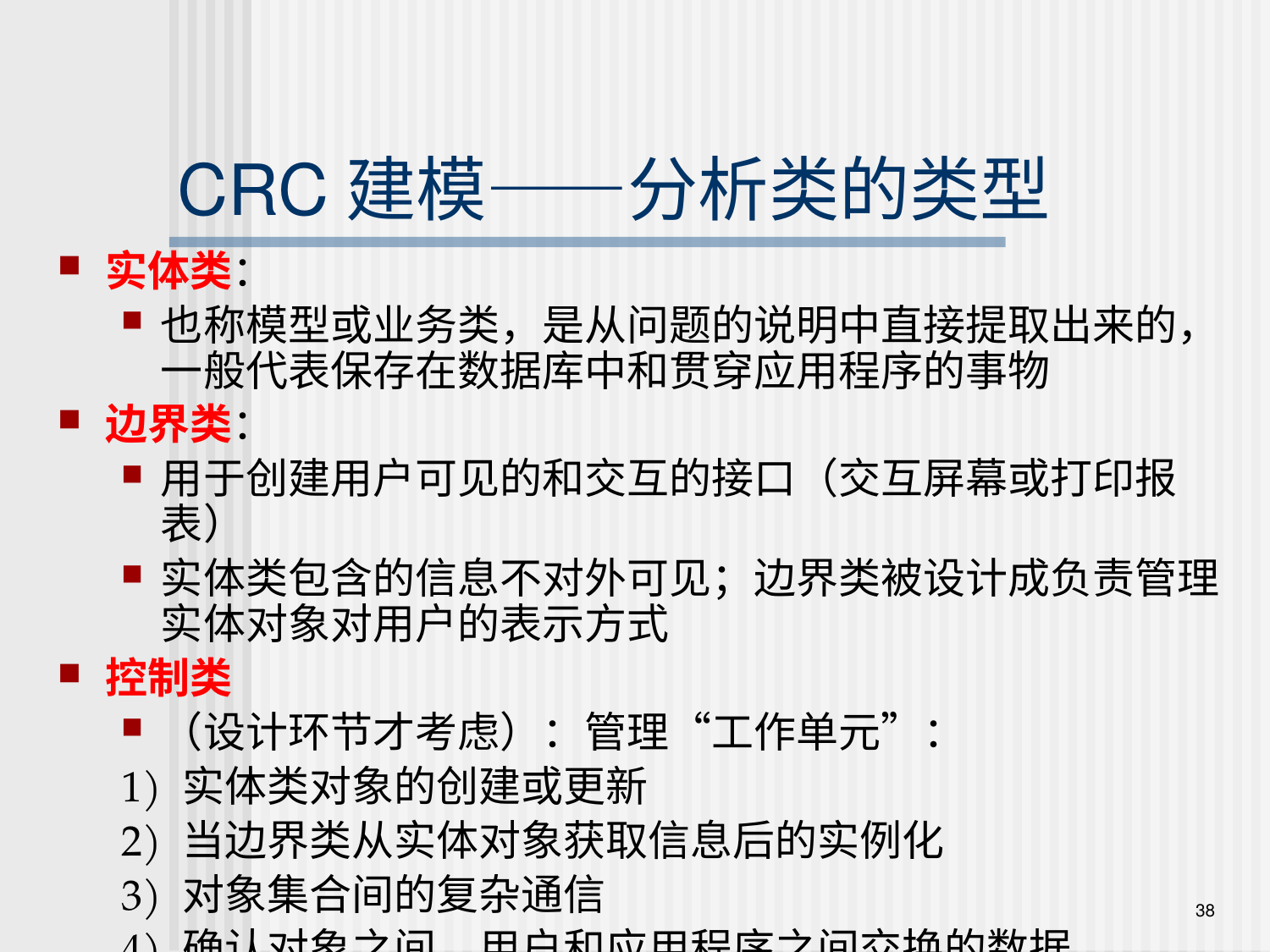

CRC建模——分析类的类型
实体类：
也称模型或业务类，是从问题的说明中直接提取出来的，一般代表保存在数据库中和贯穿应用程序的事物
边界类：
用于创建用户可见的和交互的接口（交互屏幕或打印报表）
实体类包含的信息不对外可见；边界类被设计成负责管理实体对象对用户的表示方式
控制类
（设计环节才考虑）：管理“工作单元”：
1) 实体类对象的创建或更新
2) 当边界类从实体对象获取信息后的实例化
3) 对象集合间的复杂通信
4) 确认对象之间、用户和应用程序之间交换的数据
38